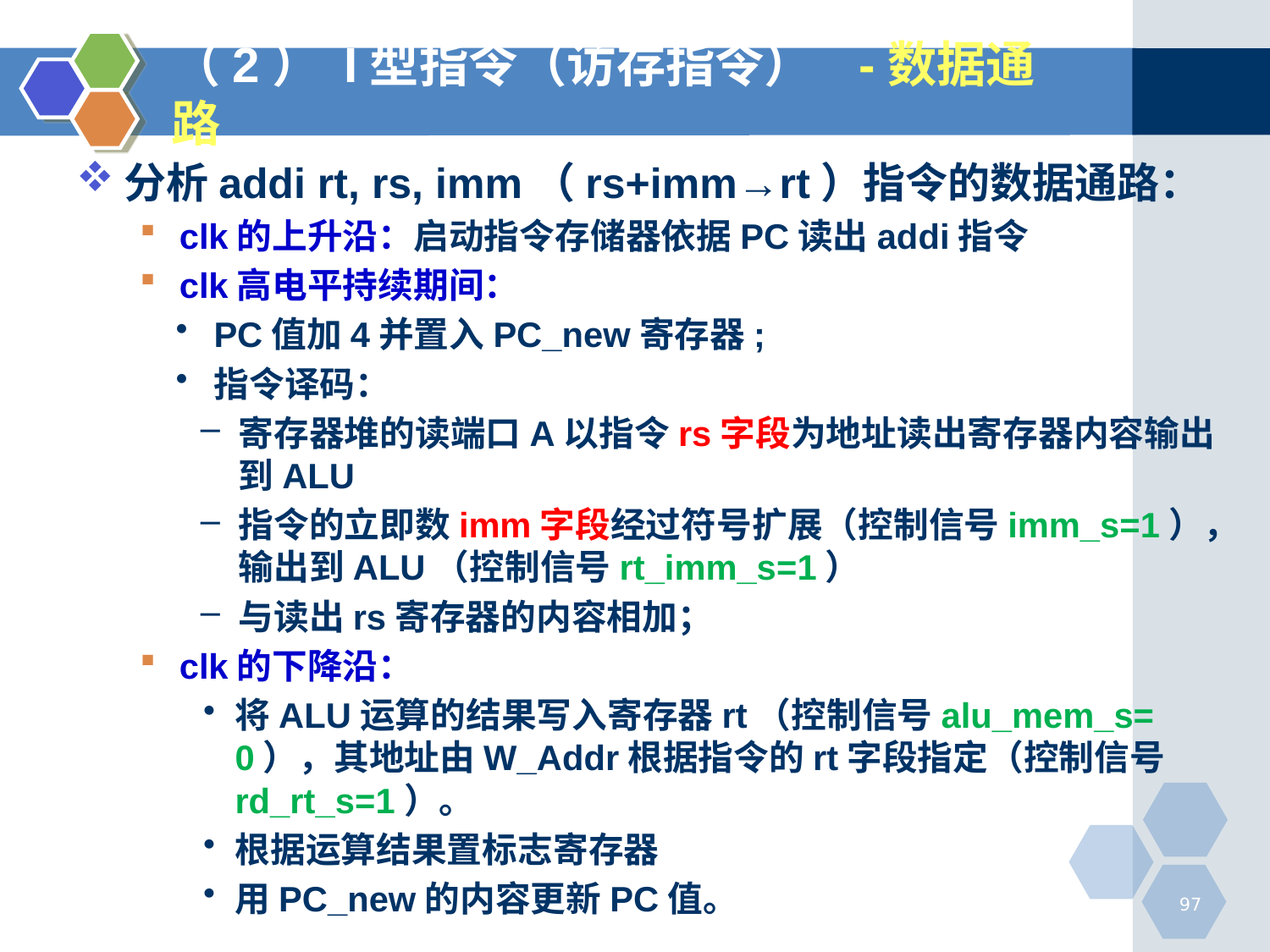

# （2） I型指令（访存指令）   -数据通路
分析addi rt, rs, imm（rs+imm→rt）指令的数据通路：
clk的上升沿：启动指令存储器依据PC读出addi指令
clk高电平持续期间：
PC值加4并置入PC_new寄存器;
指令译码：
寄存器堆的读端口A以指令rs字段为地址读出寄存器内容输出到ALU
指令的立即数imm字段经过符号扩展（控制信号imm_s=1），输出到ALU（控制信号rt_imm_s=1）
与读出rs寄存器的内容相加；
clk的下降沿：
将ALU运算的结果写入寄存器rt（控制信号alu_mem_s=0），其地址由W_Addr根据指令的rt字段指定（控制信号rd_rt_s=1）。
根据运算结果置标志寄存器
用PC_new的内容更新PC值。

97